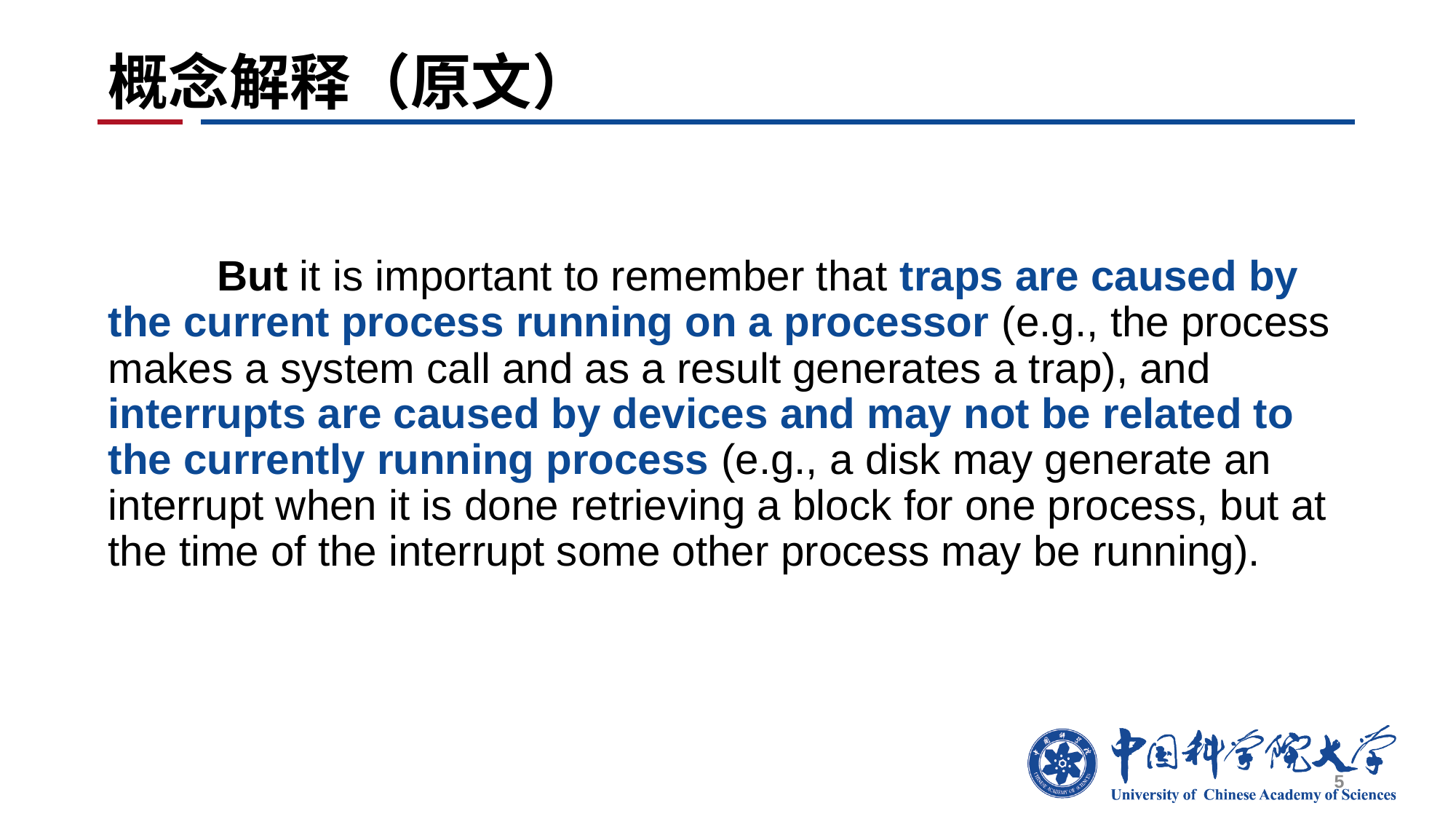

# 概念解释（原文）

	But it is important to remember that traps are caused by the current process running on a processor (e.g., the process makes a system call and as a result generates a trap), and interrupts are caused by devices and may not be related to the currently running process (e.g., a disk may generate an interrupt when it is done retrieving a block for one process, but at the time of the interrupt some other process may be running).

5